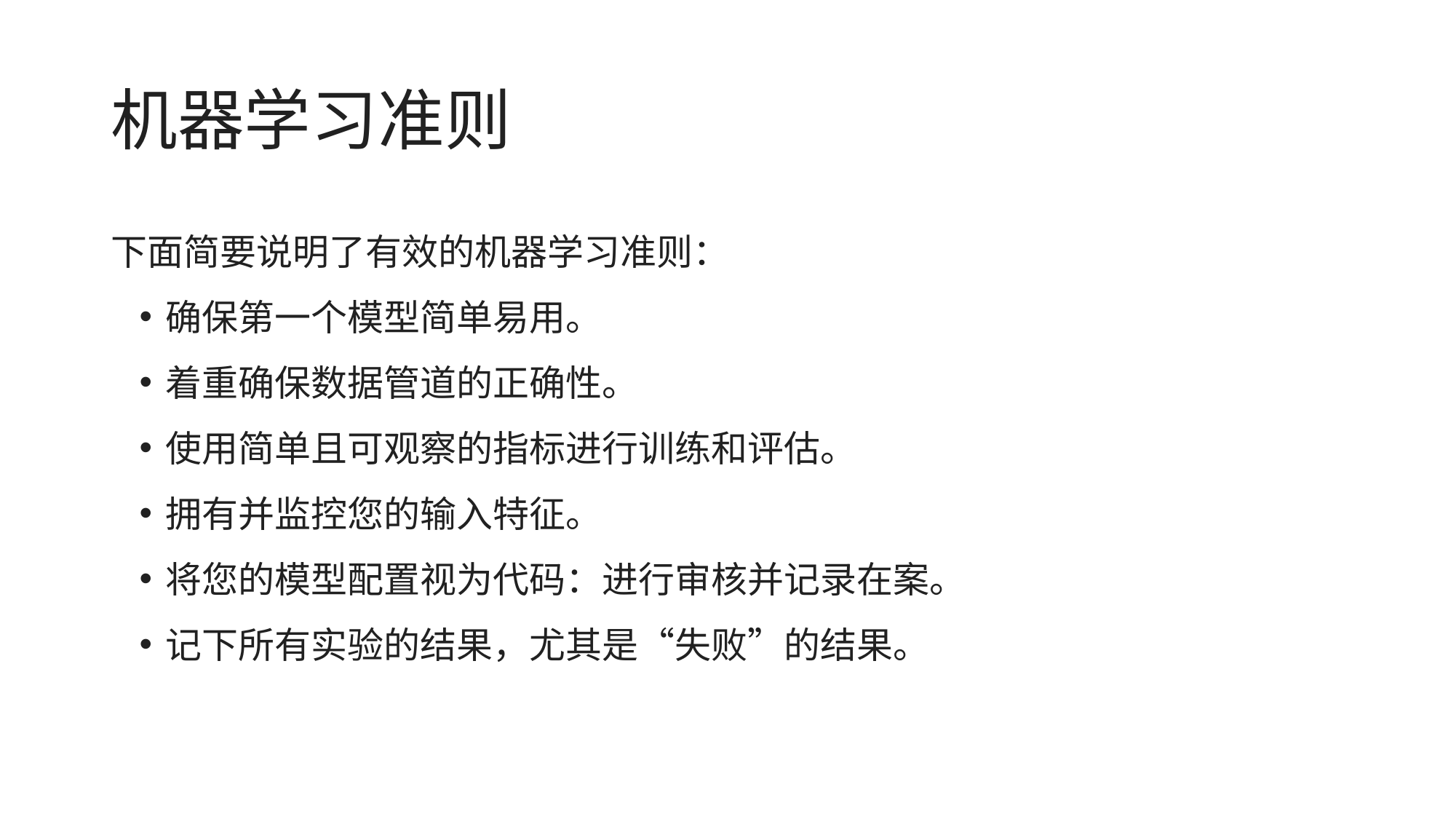

# 机器学习准则
下面简要说明了有效的机器学习准则：
确保第一个模型简单易用。
着重确保数据管道的正确性。
使用简单且可观察的指标进行训练和评估。
拥有并监控您的输入特征。
将您的模型配置视为代码：进行审核并记录在案。
记下所有实验的结果，尤其是“失败”的结果。